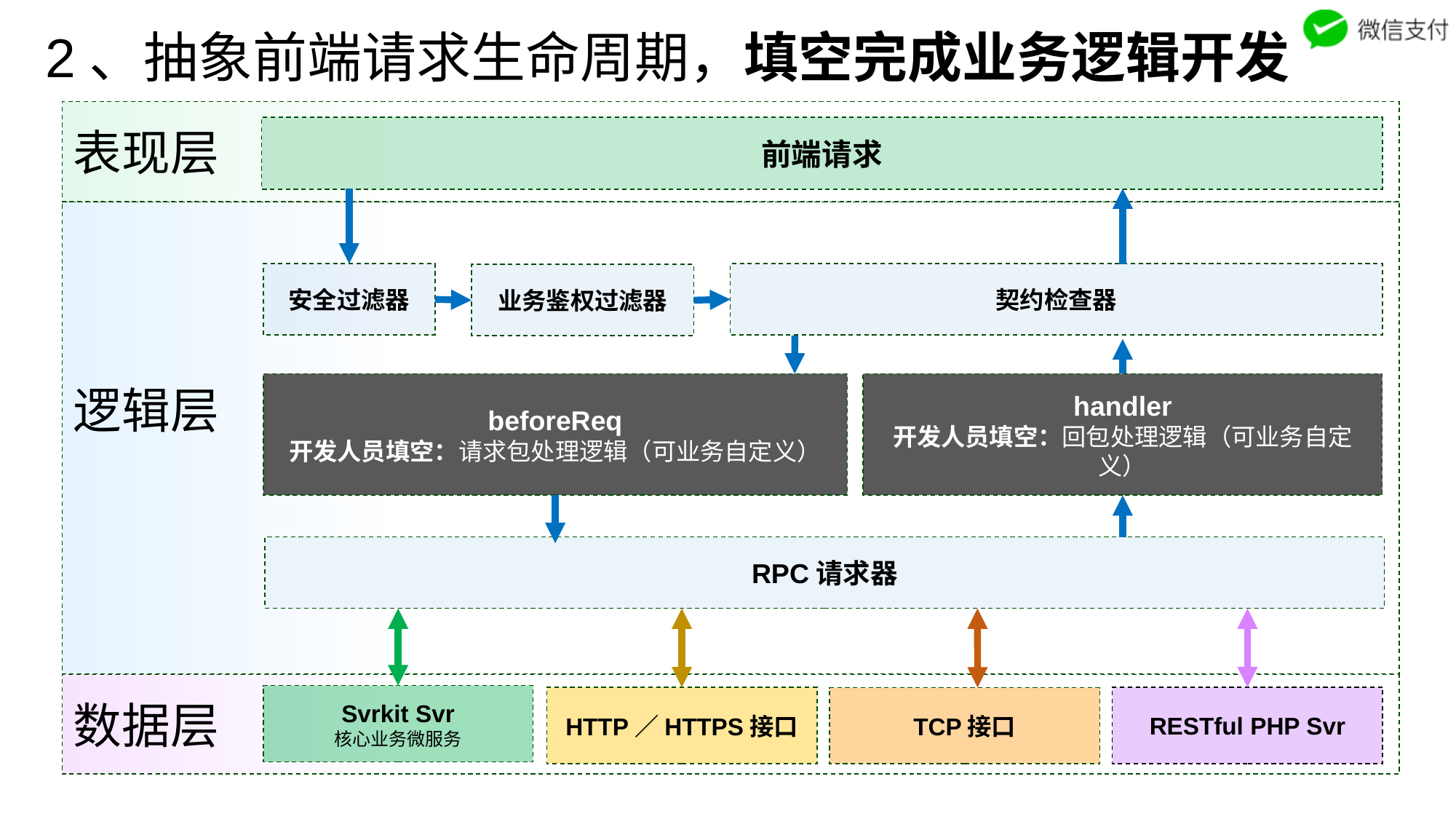

2、抽象前端请求生命周期，填空完成业务逻辑开发
表现层
逻辑层

数据层
前端请求
安全过滤器
契约检查器
业务鉴权过滤器
beforeReq
开发人员填空：请求包处理逻辑（可业务自定义）
handler
开发人员填空：回包处理逻辑（可业务自定义）
RPC请求器
Svrkit Svr
核心业务微服务
RESTful PHP Svr
HTTP／HTTPS接口
TCP接口